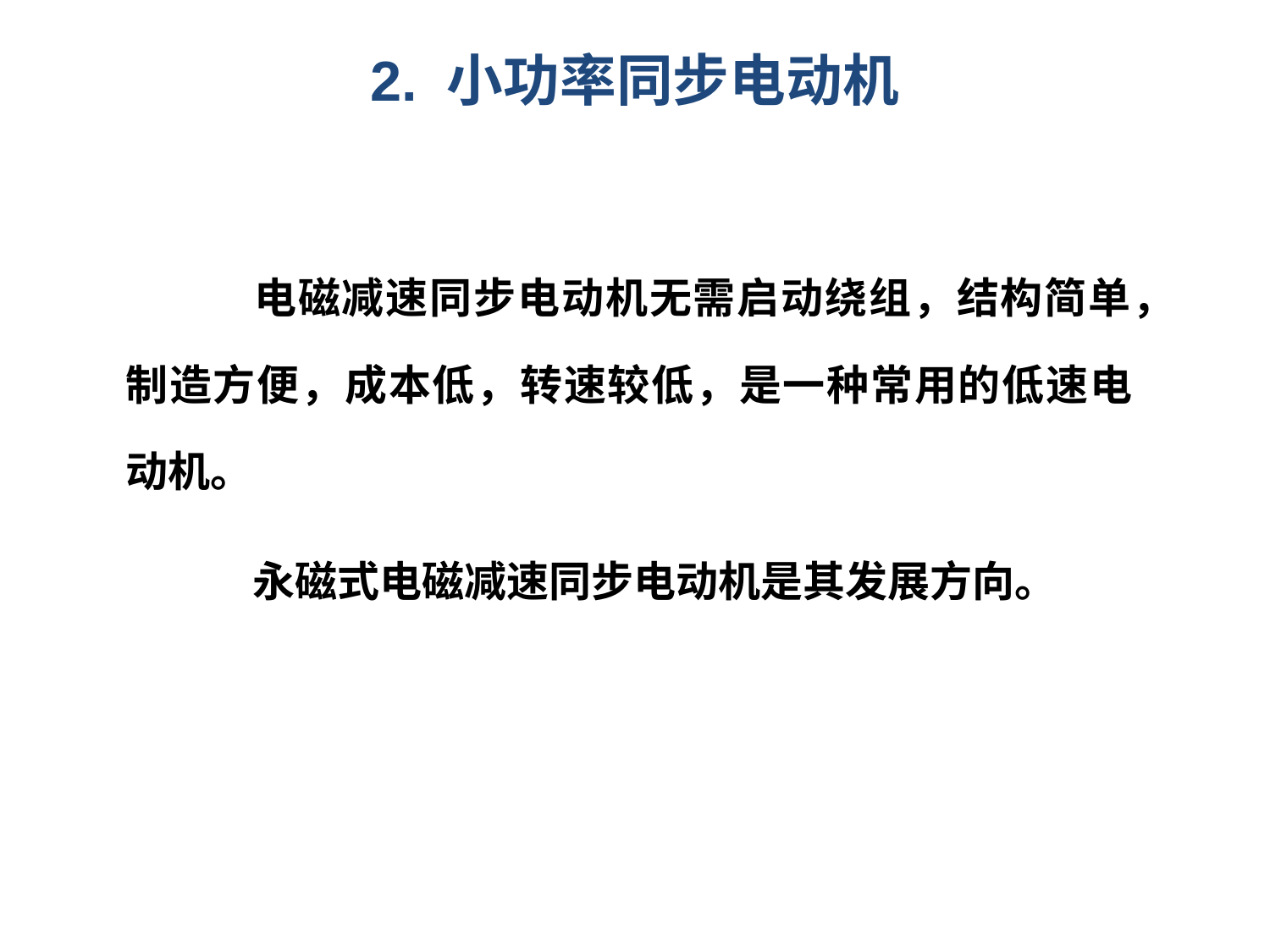

2. 小功率同步电动机
	电磁减速同步电动机无需启动绕组，结构简单，制造方便，成本低，转速较低，是一种常用的低速电动机。
	永磁式电磁减速同步电动机是其发展方向。